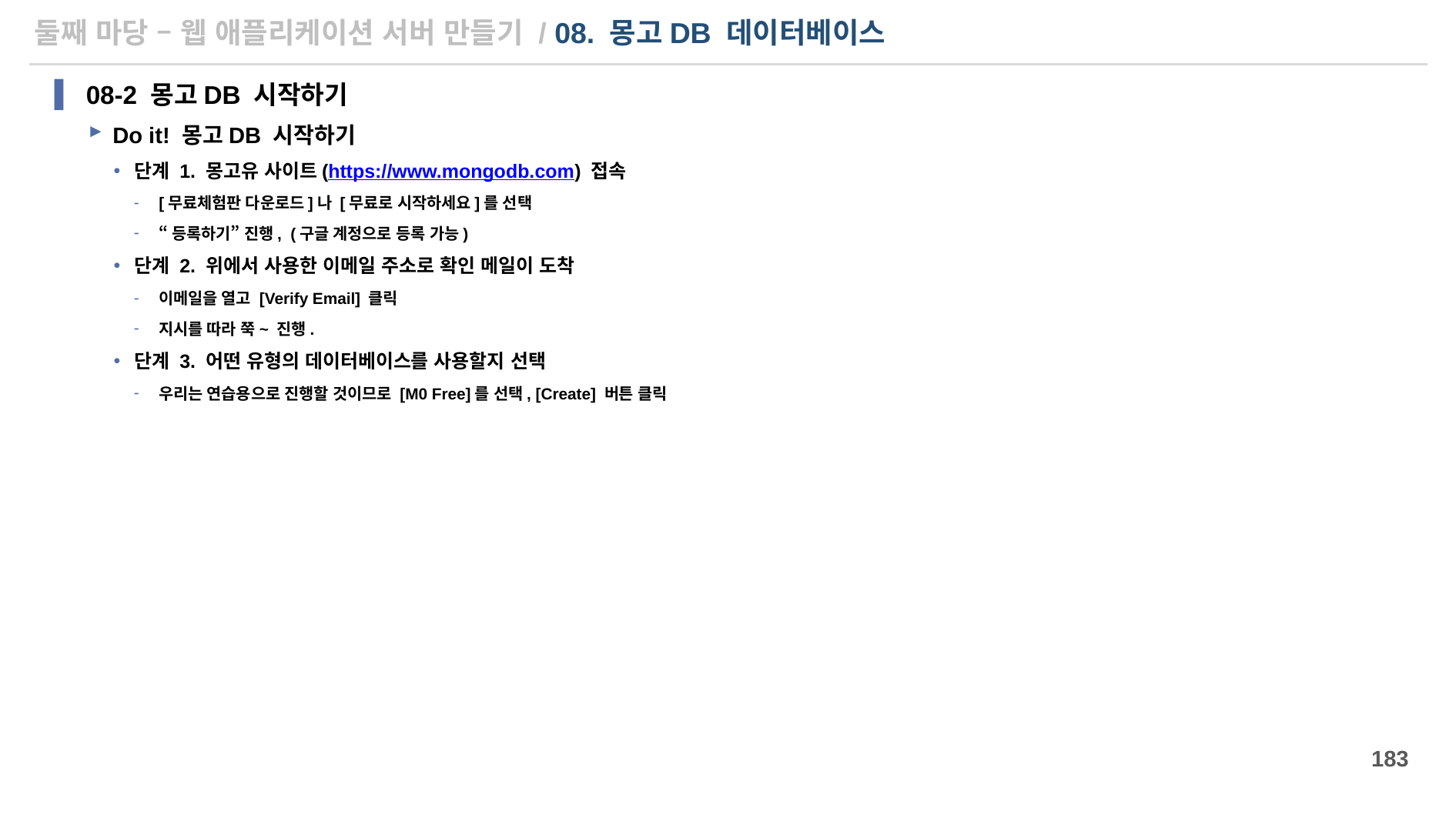

# 둘째 마당 – 웹 애플리케이션 서버 만들기 / 08. 몽고DB 데이터베이스
08-2 몽고DB 시작하기
Do it! 몽고DB 시작하기
단계 1. 몽고유 사이트(https://www.mongodb.com) 접속
[무료체험판 다운로드]나 [무료로 시작하세요]를 선택
“등록하기” 진행,  (구글 계정으로 등록 가능)
단계 2. 위에서 사용한 이메일 주소로 확인 메일이 도착
이메일을 열고 [Verify Email] 클릭
지시를 따라 쭉~ 진행.
단계 3. 어떤 유형의 데이터베이스를 사용할지 선택
우리는 연습용으로 진행할 것이므로 [M0 Free]를 선택, [Create] 버튼 클릭
183